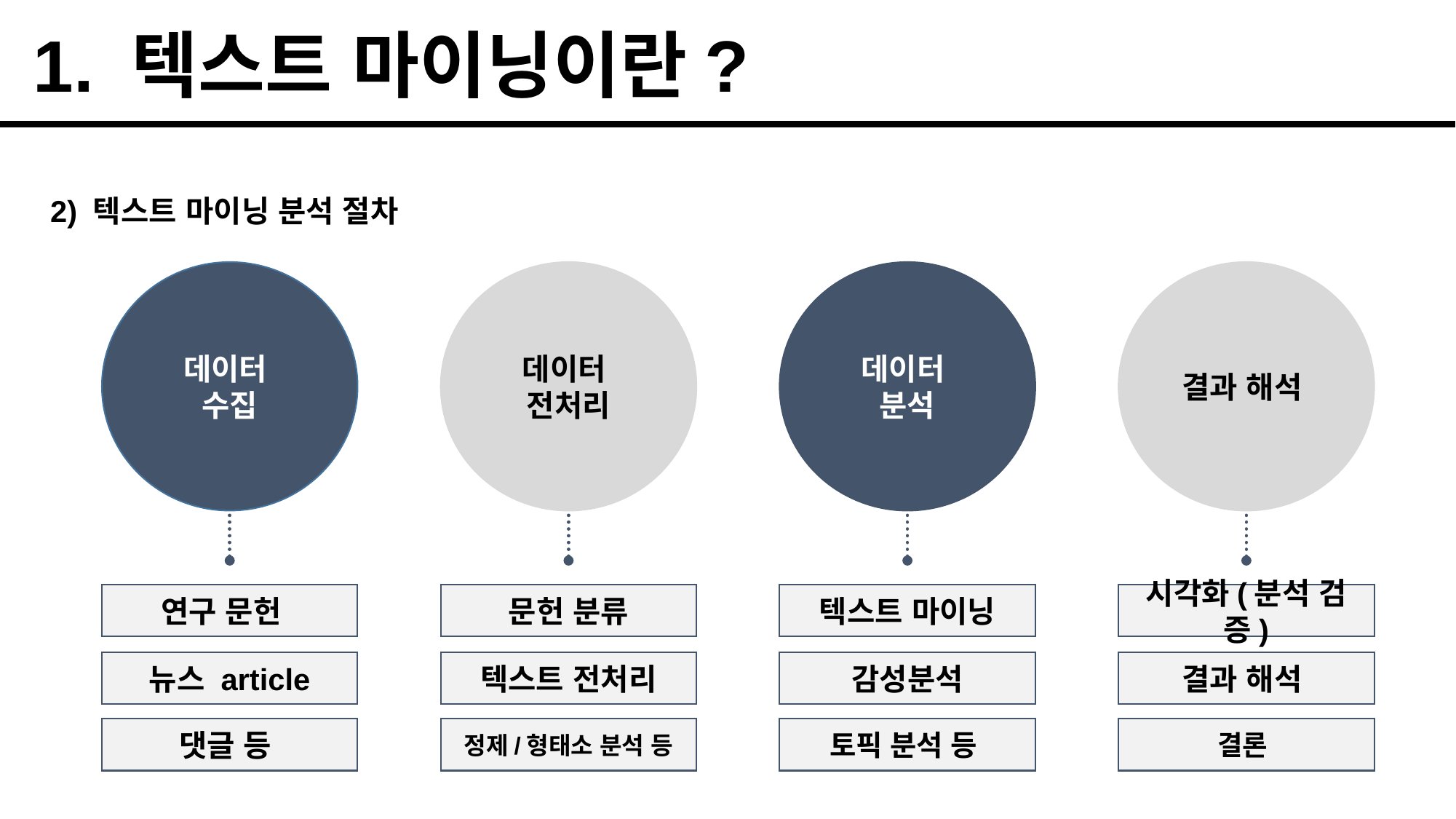

1. 텍스트 마이닝이란?
2) 텍스트 마이닝 분석 절차
결과 해석
데이터
수집
데이터
전처리
데이터
분석
연구 문헌
문헌 분류
텍스트 마이닝
시각화(분석 검증)
뉴스 article
텍스트 전처리
감성분석
결과 해석
댓글 등
정제/형태소 분석 등
토픽 분석 등
결론